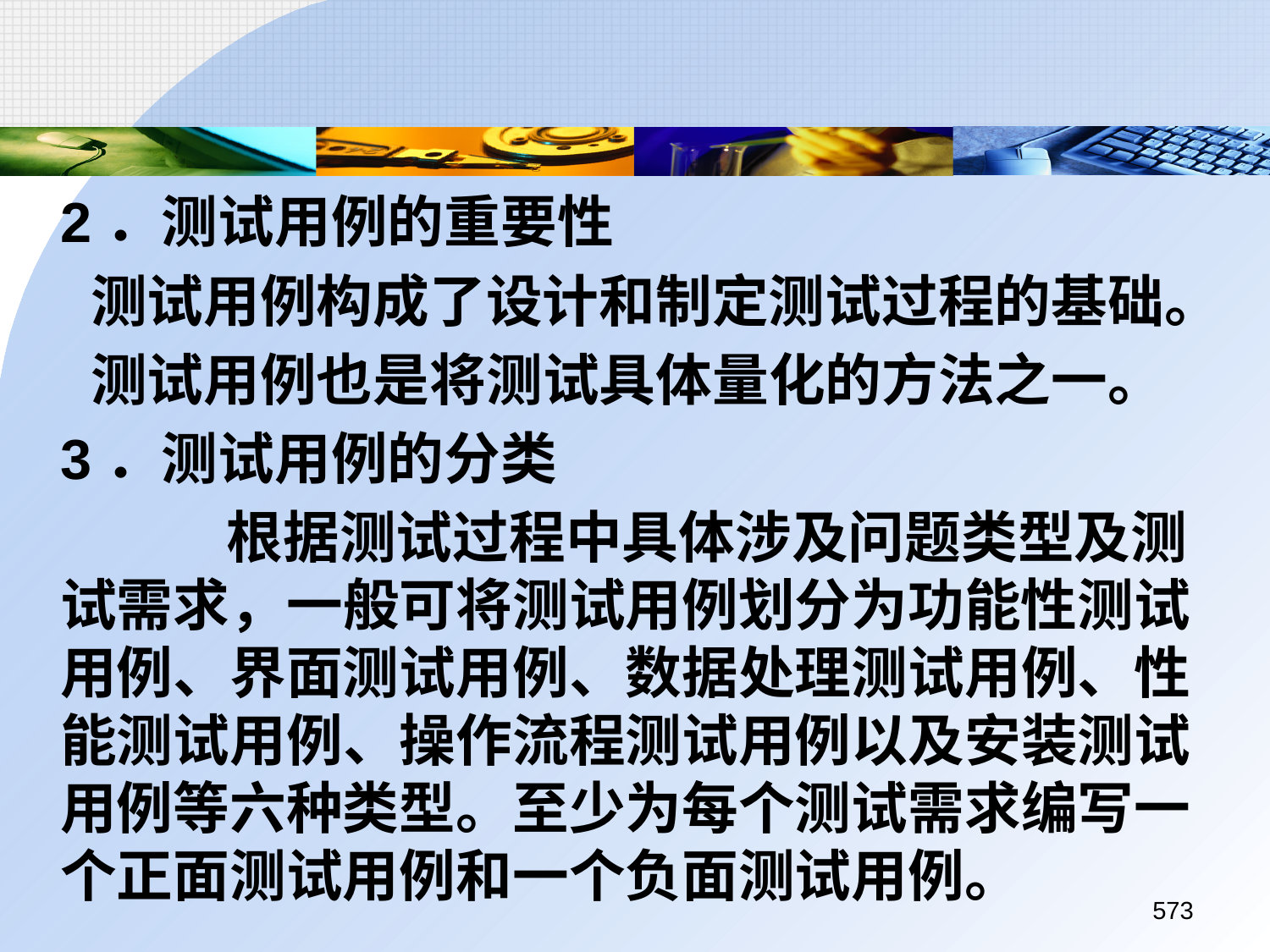

2．测试用例的重要性
     测试用例构成了设计和制定测试过程的基础。
     测试用例也是将测试具体量化的方法之一。
	3．测试用例的分类
		  根据测试过程中具体涉及问题类型及测试需求，一般可将测试用例划分为功能性测试用例、界面测试用例、数据处理测试用例、性能测试用例、操作流程测试用例以及安装测试用例等六种类型。至少为每个测试需求编写一个正面测试用例和一个负面测试用例。

573